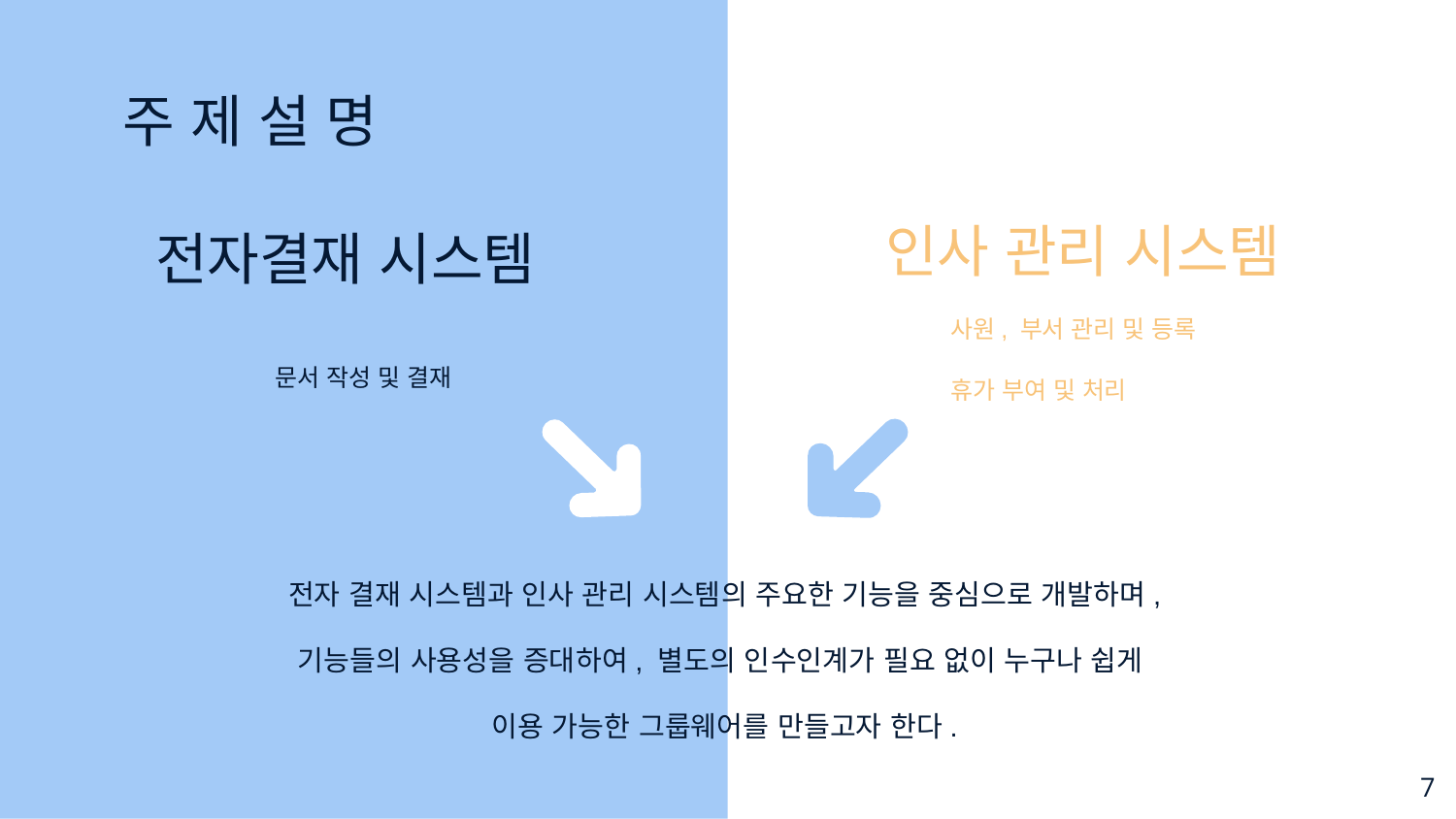

주 제 설 명
인사 관리 시스템
# 전자결재 시스템
사원, 부서 관리 및 등록
휴가 부여 및 처리
문서 작성 및 결재

전자 결재 시스템과 인사 관리 시스템의 주요한 기능을 중심으로 개발하며,
기능들의 사용성을 증대하여, 별도의 인수인계가 필요 없이 누구나 쉽게
이용 가능한 그룹웨어를 만들고자 한다.
7